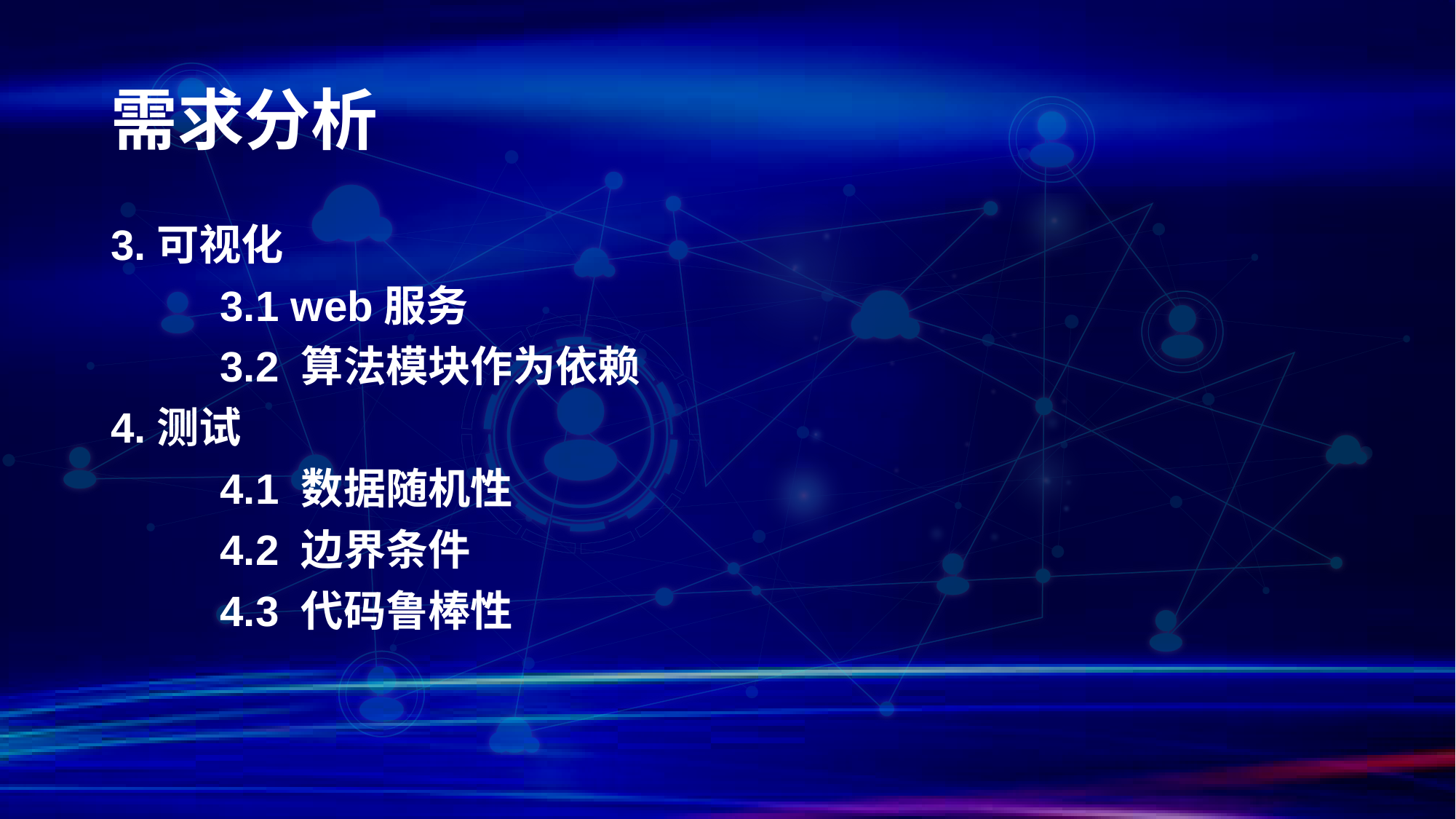

# 需求分析
3.可视化
	3.1 web服务
	3.2 算法模块作为依赖
4.测试
	4.1 数据随机性
	4.2 边界条件
	4.3 代码鲁棒性